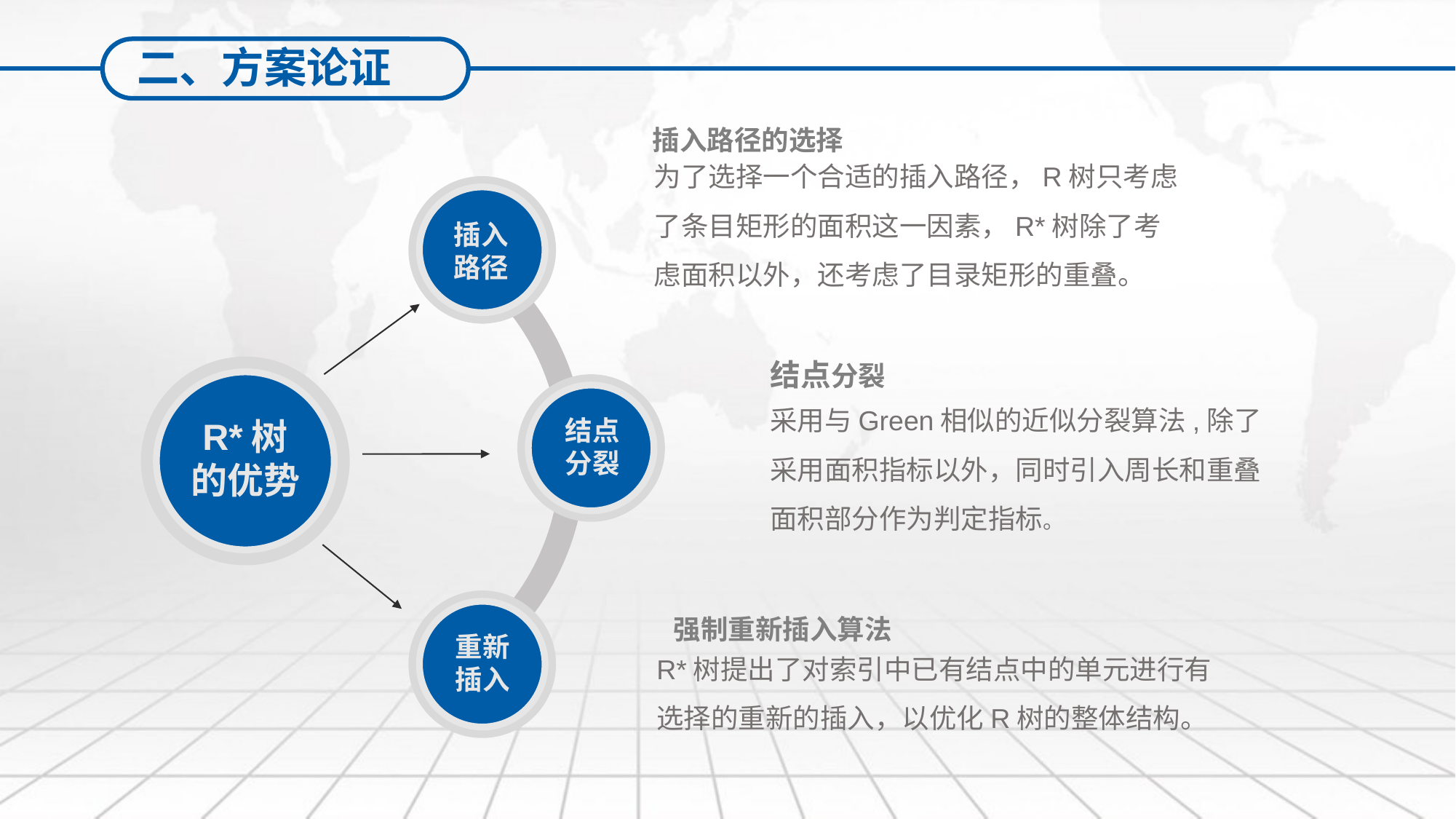

二、方案论证

插入路径的选择
为了选择一个合适的插入路径，R树只考虑了条目矩形的面积这一因素，R*树除了考虑面积以外，还考虑了目录矩形的重叠。

插入路径

结点分裂
采用与Green相似的近似分裂算法,除了采用面积指标以外，同时引入周长和重叠面积部分作为判定指标。

R*树的优势

结点分裂

重新插入
强制重新插入算法
R*树提出了对索引中已有结点中的单元进行有选择的重新的插入，以优化R树的整体结构。